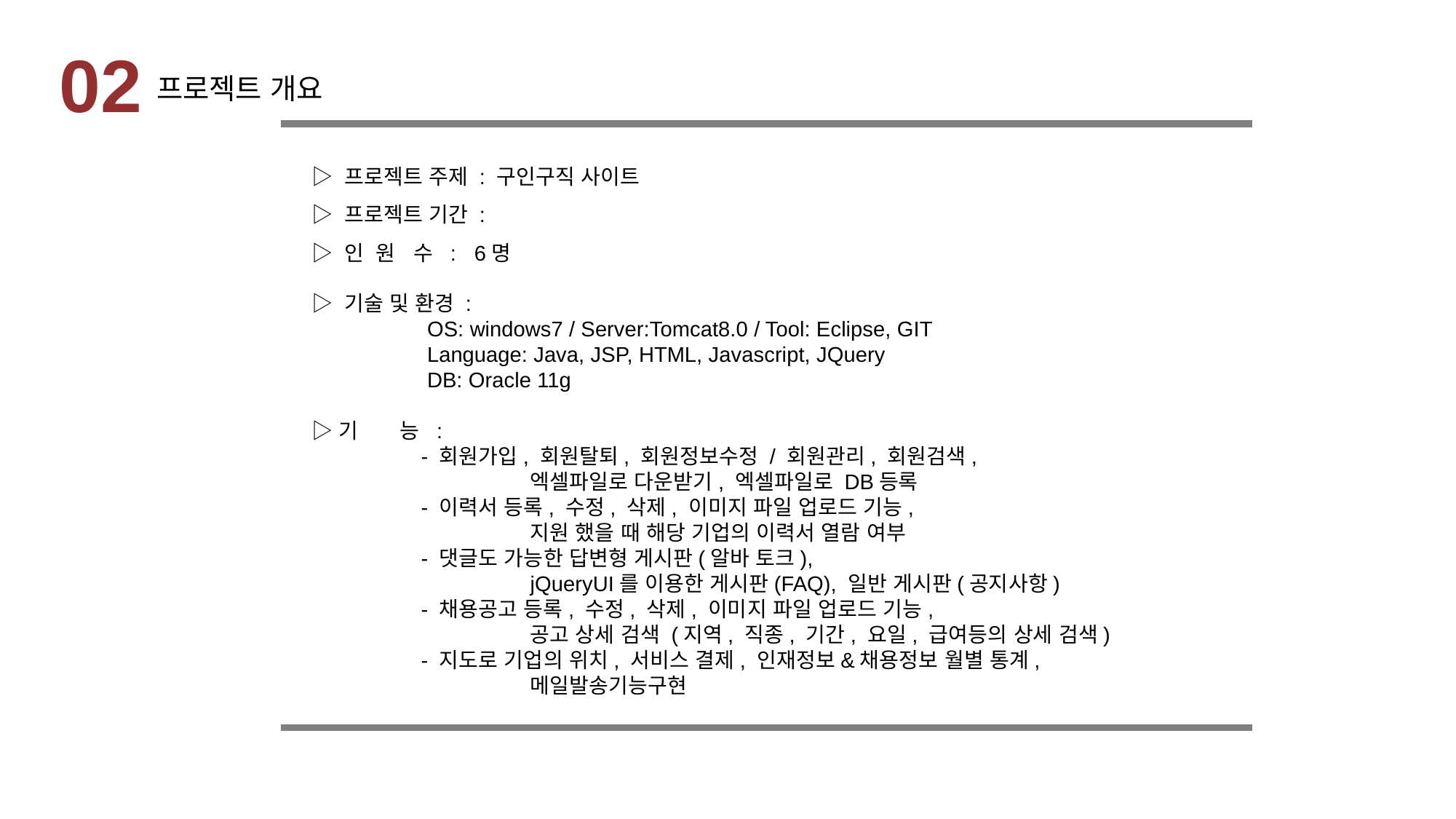

02
프로젝트 개요

▷ 프로젝트 주제 : 구인구직 사이트
▷ 프로젝트 기간 :
▷ 인  원   수  :   6명

▷ 기술 및 환경 :
            	 OS: windows7 / Server:Tomcat8.0 / Tool: Eclipse, GIT
             	 Language: Java, JSP, HTML, Javascript, JQuery
             	 DB: Oracle 11g

▷기       능  :
  	- 회원가입, 회원탈퇴, 회원정보수정 / 회원관리, 회원검색,
		엑셀파일로 다운받기, 엑셀파일로 DB등록
	- 이력서 등록, 수정, 삭제, 이미지 파일 업로드 기능,
		지원 했을 때 해당 기업의 이력서 열람 여부
	- 댓글도 가능한 답변형 게시판(알바 토크),
		jQueryUI를 이용한 게시판(FAQ), 일반 게시판(공지사항)
	- 채용공고 등록, 수정, 삭제, 이미지 파일 업로드 기능,
 		공고 상세 검색 (지역, 직종, 기간, 요일, 급여등의 상세 검색)
	- 지도로 기업의 위치, 서비스 결제, 인재정보&채용정보 월별 통계,
		메일발송기능구현